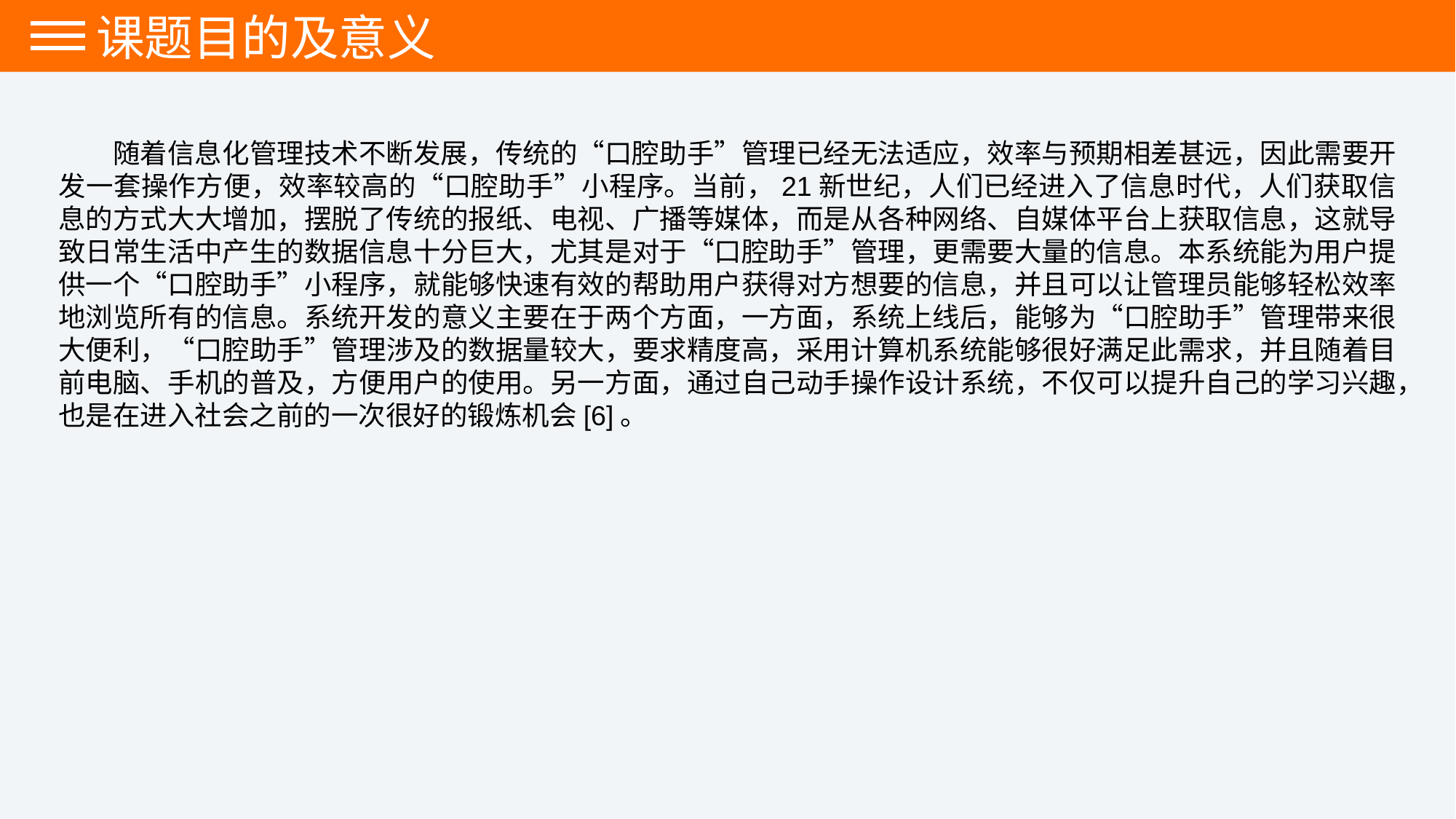

课题目的及意义
随着信息化管理技术不断发展，传统的“口腔助手”管理已经无法适应，效率与预期相差甚远，因此需要开发一套操作方便，效率较高的“口腔助手”小程序。当前，21新世纪，人们已经进入了信息时代，人们获取信息的方式大大增加，摆脱了传统的报纸、电视、广播等媒体，而是从各种网络、自媒体平台上获取信息，这就导致日常生活中产生的数据信息十分巨大，尤其是对于“口腔助手”管理，更需要大量的信息。本系统能为用户提供一个“口腔助手”小程序，就能够快速有效的帮助用户获得对方想要的信息，并且可以让管理员能够轻松效率地浏览所有的信息。系统开发的意义主要在于两个方面，一方面，系统上线后，能够为“口腔助手”管理带来很大便利，“口腔助手”管理涉及的数据量较大，要求精度高，采用计算机系统能够很好满足此需求，并且随着目前电脑、手机的普及，方便用户的使用。另一方面，通过自己动手操作设计系统，不仅可以提升自己的学习兴趣，也是在进入社会之前的一次很好的锻炼机会[6]。